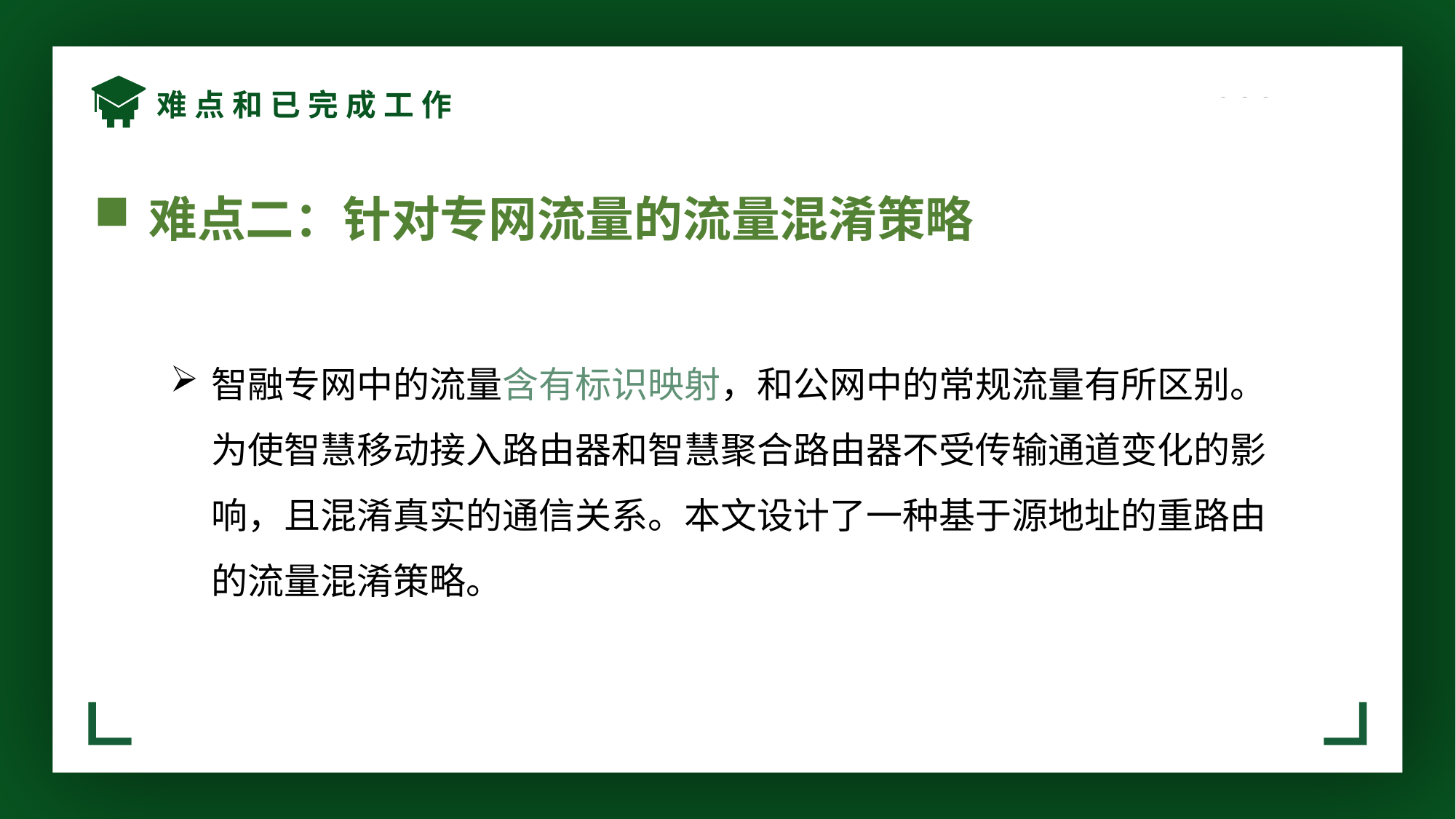

难点和已完成工作
难点二：针对专网流量的流量混淆策略
智融专网中的流量含有标识映射，和公网中的常规流量有所区别。为使智慧移动接入路由器和智慧聚合路由器不受传输通道变化的影响，且混淆真实的通信关系。本文设计了一种基于源地址的重路由的流量混淆策略。